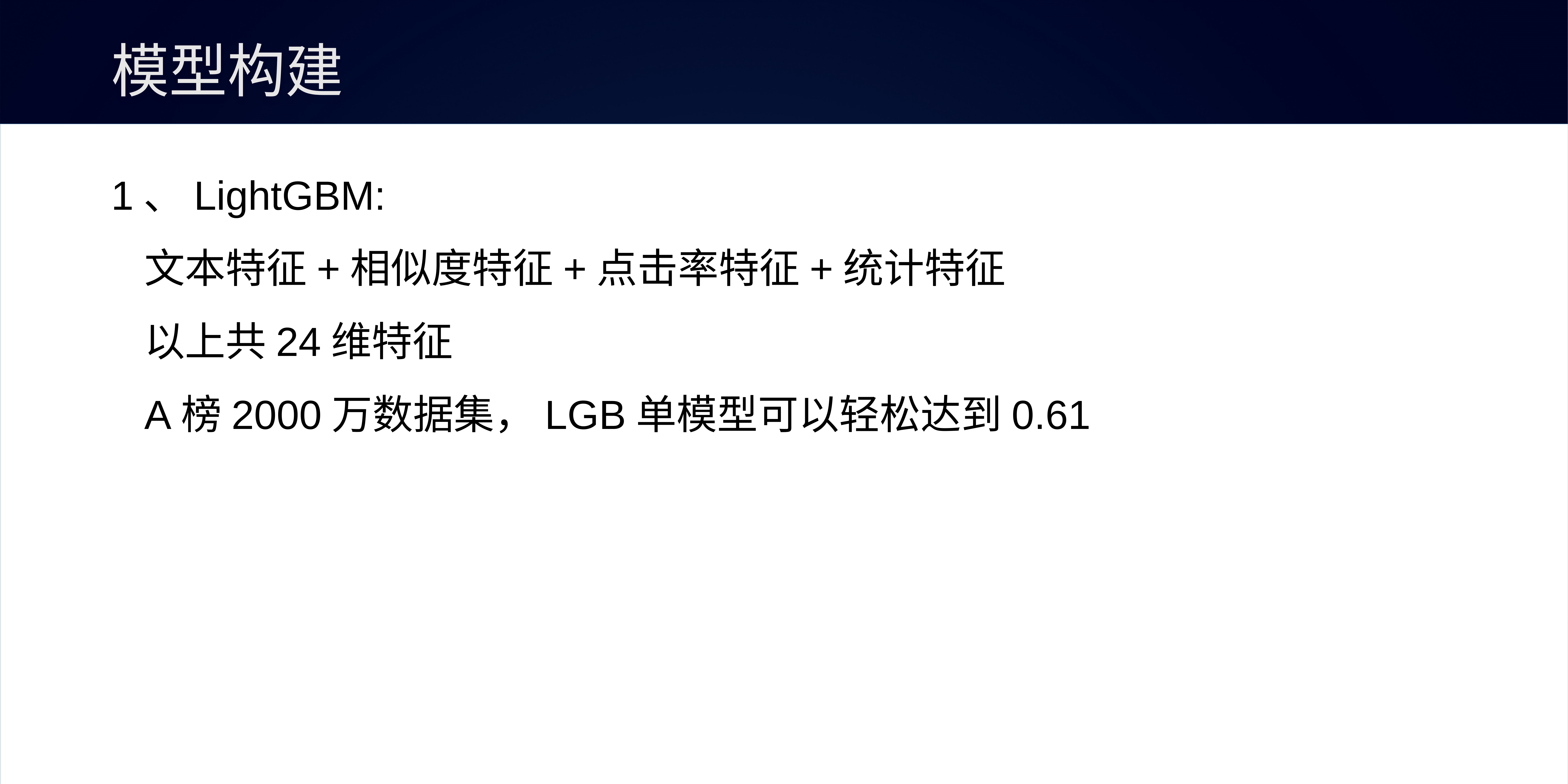

# 模型构建
1、LightGBM:
	文本特征+相似度特征+点击率特征+统计特征
	以上共24维特征
	A榜2000万数据集，LGB单模型可以轻松达到0.61